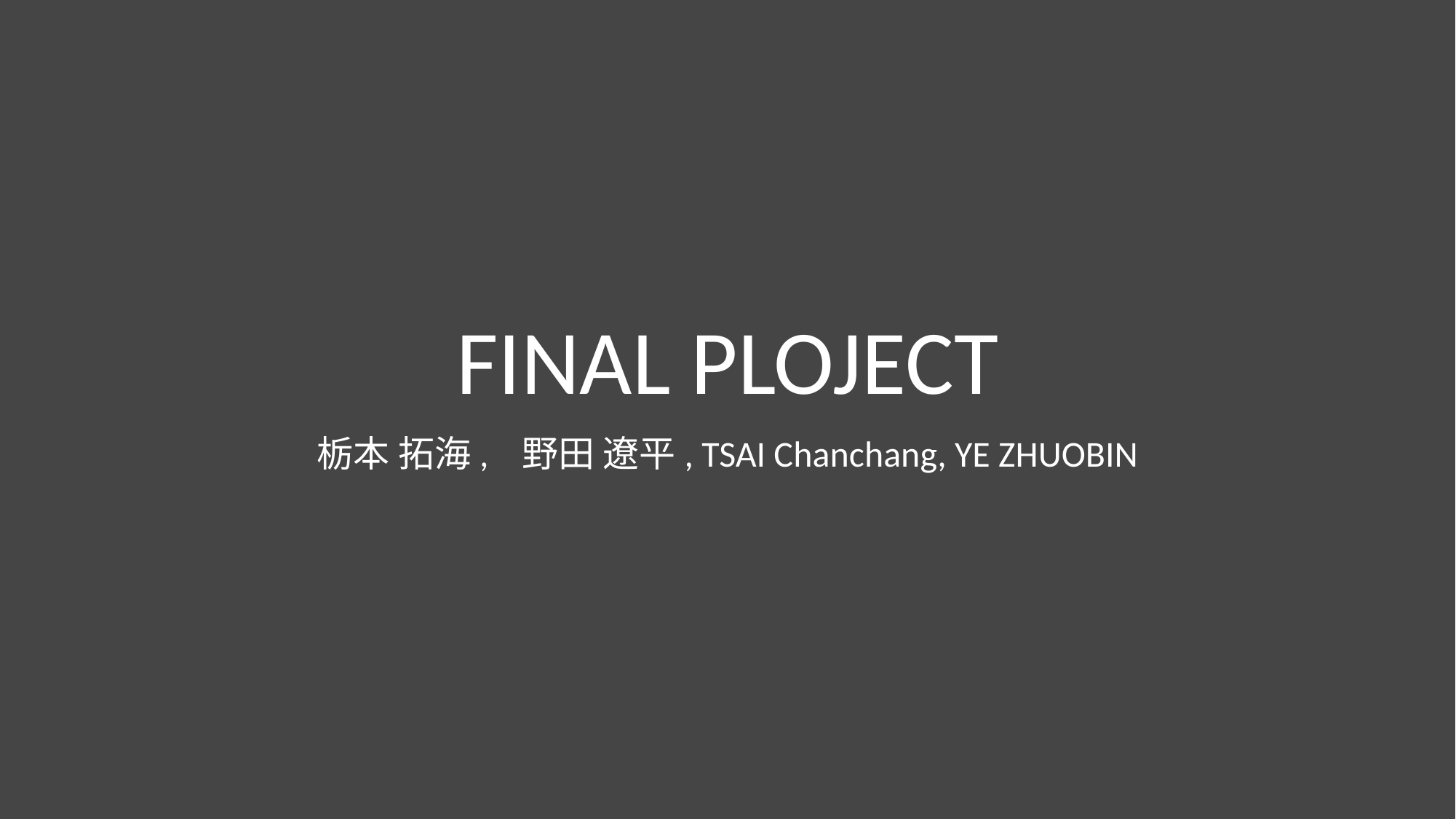

# FINAL PLOJECT
栃本 拓海,   野田 遼平, TSAI Chanchang, YE ZHUOBIN